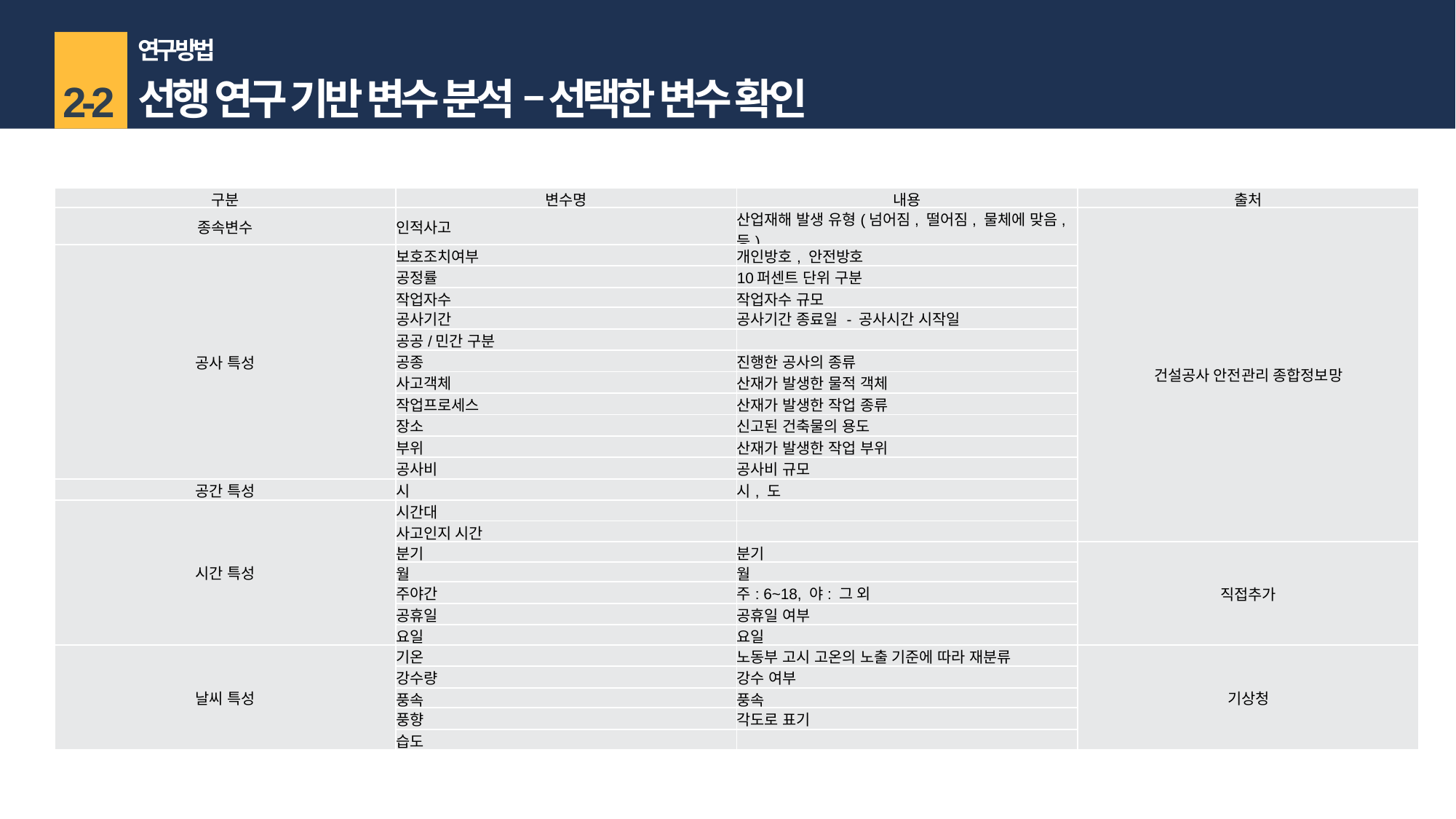

연구 방법

선행 연구 기반 변수 분석 – 선택한 변수 확인
2-2
| 구분 | 변수명 | 내용 | 출처 |
| --- | --- | --- | --- |
| 종속변수 | 인적사고 | 산업재해 발생 유형(넘어짐, 떨어짐, 물체에 맞음, 등) | 건설공사 안전관리 종합정보망 |
| 공사 특성 | 보호조치여부 | 개인방호, 안전방호 |  |
|  | 공정률 | 10퍼센트 단위 구분 |  |
|  | 작업자수 | 작업자수 규모 |  |
|  | 공사기간 | 공사기간 종료일 - 공사시간 시작일 |  |
|  | 공공/민간 구분 |  |  |
|  | 공종 | 진행한 공사의 종류 |  |
|  | 사고객체 | 산재가 발생한 물적 객체 |  |
|  | 작업프로세스 | 산재가 발생한 작업 종류 |  |
|  | 장소 | 신고된 건축물의 용도 |  |
|  | 부위 | 산재가 발생한 작업 부위 |  |
|  | 공사비 | 공사비 규모 |  |
| 공간 특성 | 시 | 시, 도 |  |
| 시간 특성 | 시간대 |  |  |
|  | 사고인지 시간 |  |  |
|  | 분기 | 분기 | 직접추가 |
|  | 월 | 월 |  |
|  | 주야간 | 주: 6~18, 야: 그 외 |  |
|  | 공휴일 | 공휴일 여부 |  |
|  | 요일 | 요일 |  |
| 날씨 특성 | 기온 | 노동부 고시 고온의 노출 기준에 따라 재분류 | 기상청 |
|  | 강수량 | 강수 여부 |  |
|  | 풍속 | 풍속 |  |
|  | 풍향 | 각도로 표기 |  |
|  | 습도 |  |  |